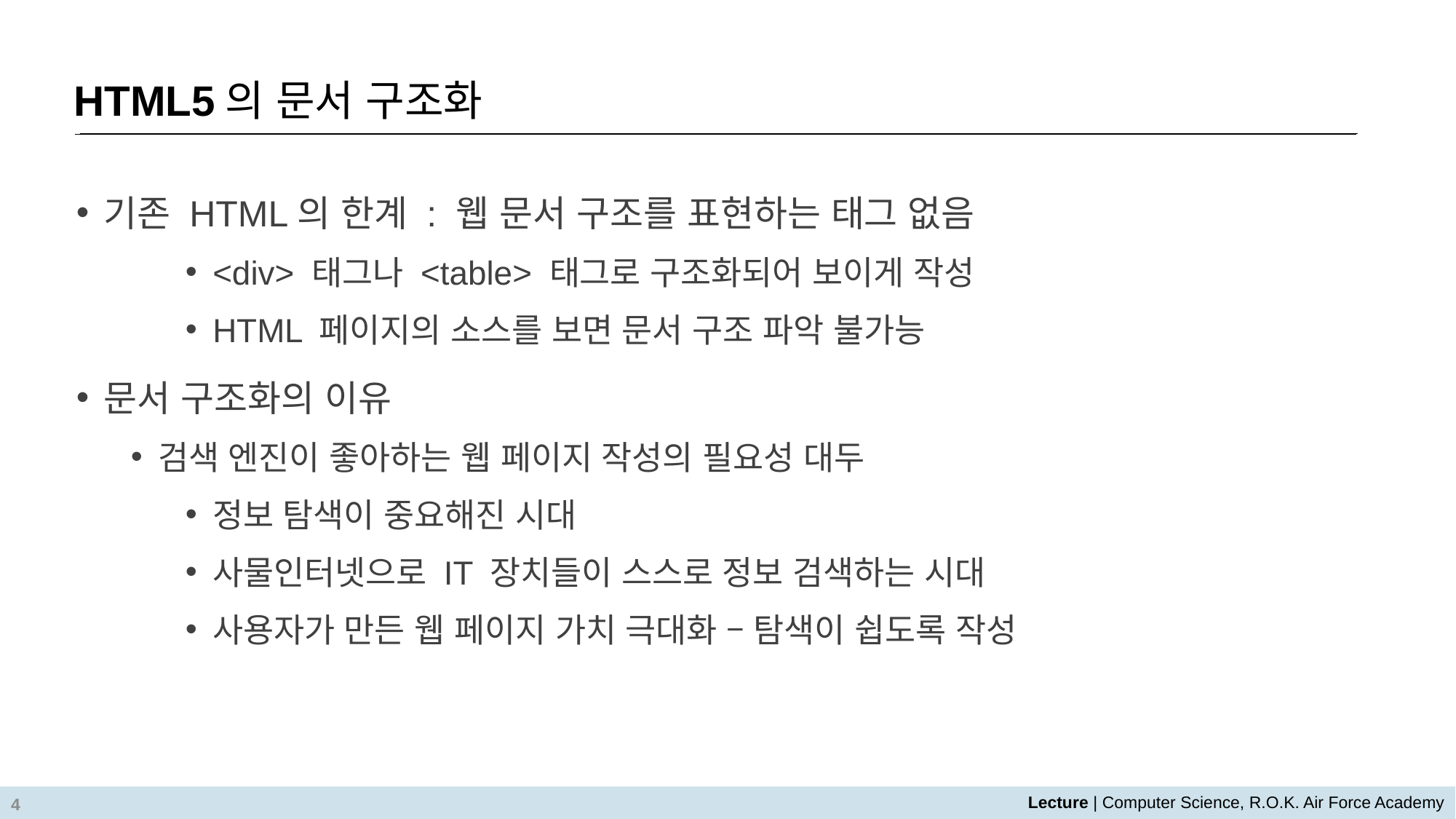

HTML5의 문서 구조화
기존 HTML의 한계 : 웹 문서 구조를 표현하는 태그 없음
<div> 태그나 <table> 태그로 구조화되어 보이게 작성
HTML 페이지의 소스를 보면 문서 구조 파악 불가능
문서 구조화의 이유
검색 엔진이 좋아하는 웹 페이지 작성의 필요성 대두
정보 탐색이 중요해진 시대
사물인터넷으로 IT 장치들이 스스로 정보 검색하는 시대
사용자가 만든 웹 페이지 가치 극대화 – 탐색이 쉽도록 작성

4